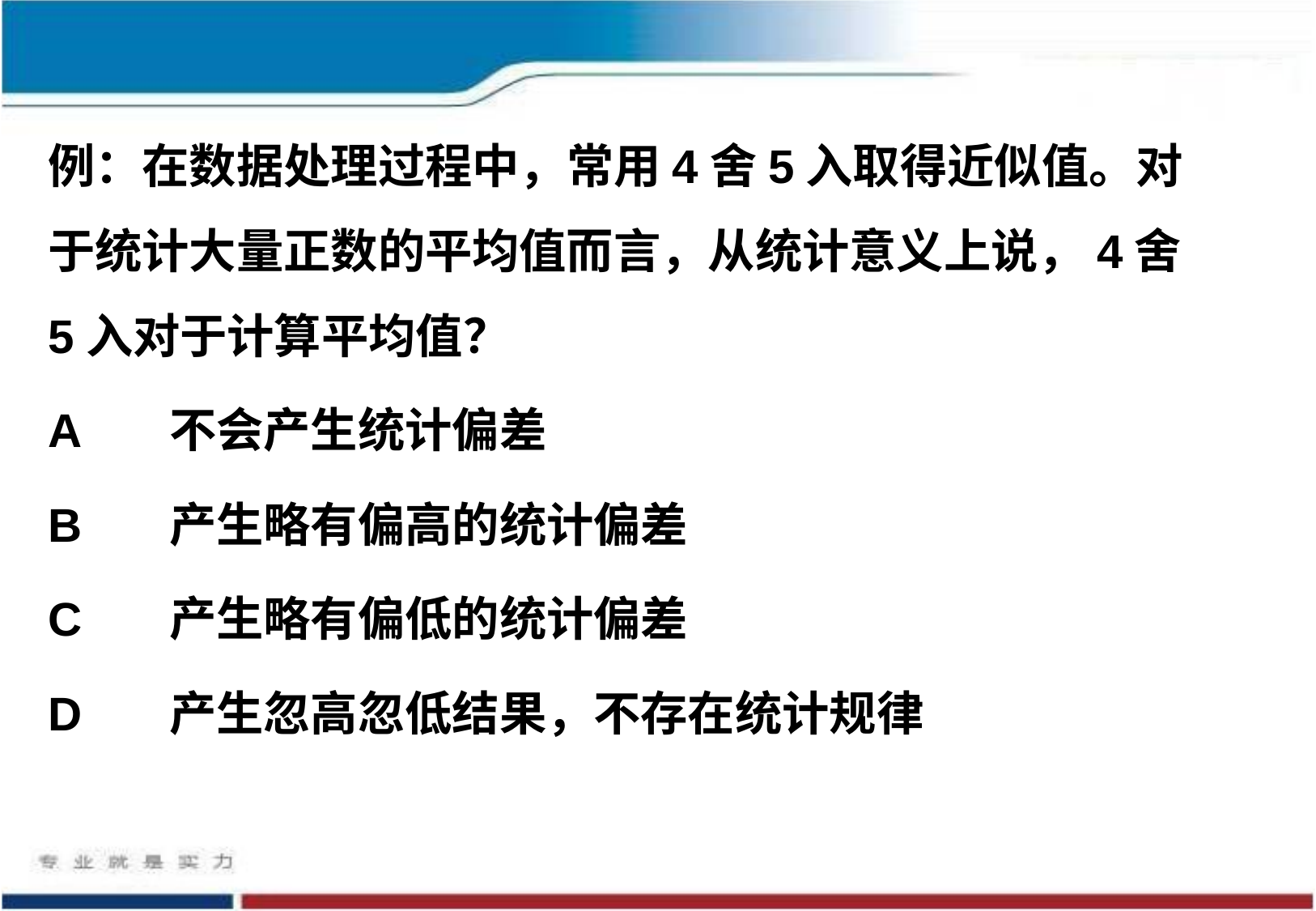

例：在数据处理过程中，常用4舍5入取得近似值。对于统计大量正数的平均值而言，从统计意义上说，4舍5入对于计算平均值？
A	不会产生统计偏差
B	产生略有偏高的统计偏差
C	产生略有偏低的统计偏差
D	产生忽高忽低结果，不存在统计规律